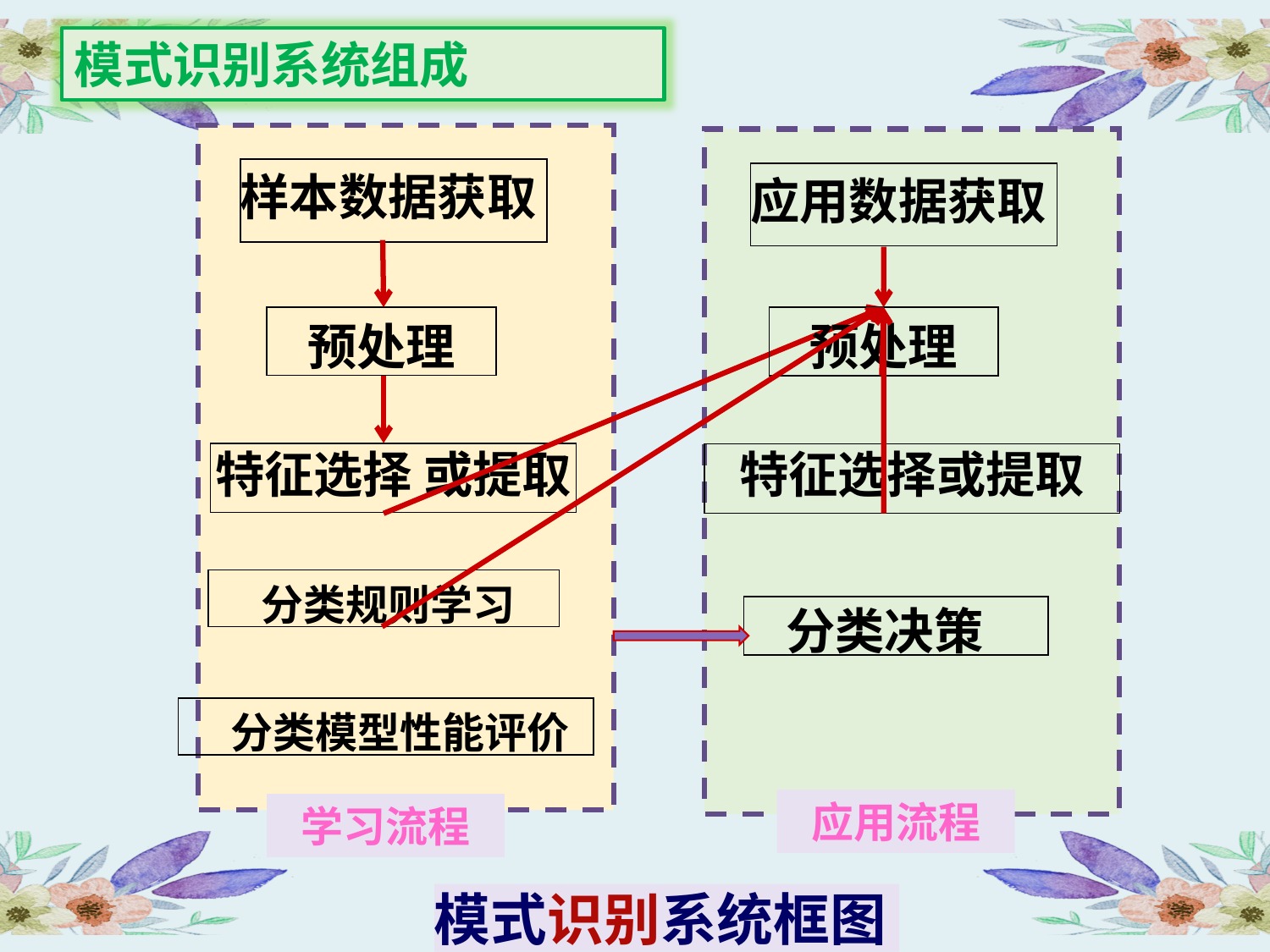

模式识别系统组成

样本数据获取
应用数据获取
预处理
预处理
特征选择 或提取
特征选择或提取
分类规则学习
分类决策

分类模型性能评价
应用流程
学习流程
模式识别系统框图